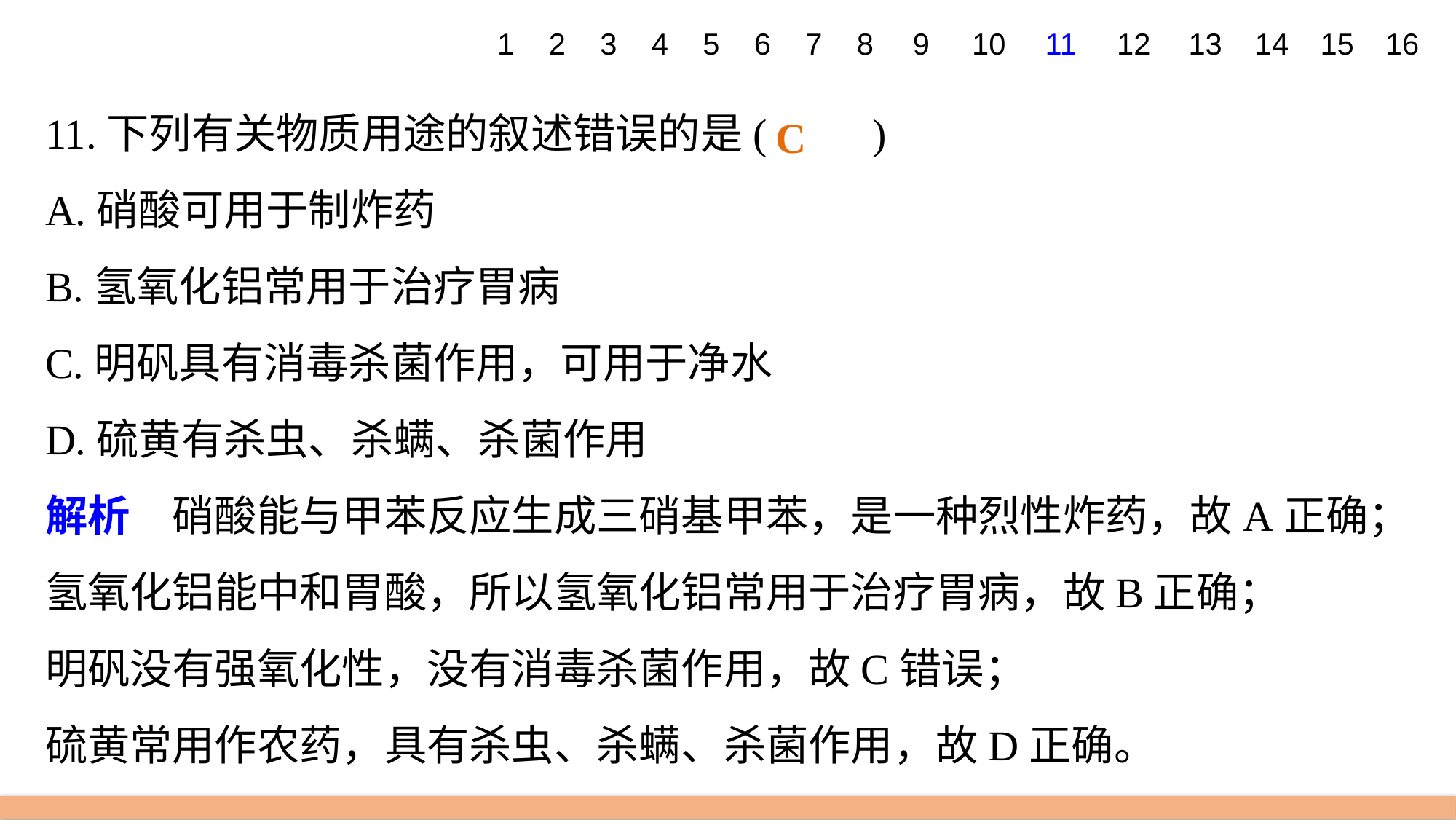

1
2
3
4
5
6
7
8
9
10
11
12
13
14
15
16
C
11.下列有关物质用途的叙述错误的是(　　)
A.硝酸可用于制炸药
B.氢氧化铝常用于治疗胃病
C.明矾具有消毒杀菌作用，可用于净水
D.硫黄有杀虫、杀螨、杀菌作用
解析　硝酸能与甲苯反应生成三硝基甲苯，是一种烈性炸药，故A正确；
氢氧化铝能中和胃酸，所以氢氧化铝常用于治疗胃病，故B正确；
明矾没有强氧化性，没有消毒杀菌作用，故C错误；
硫黄常用作农药，具有杀虫、杀螨、杀菌作用，故D正确。